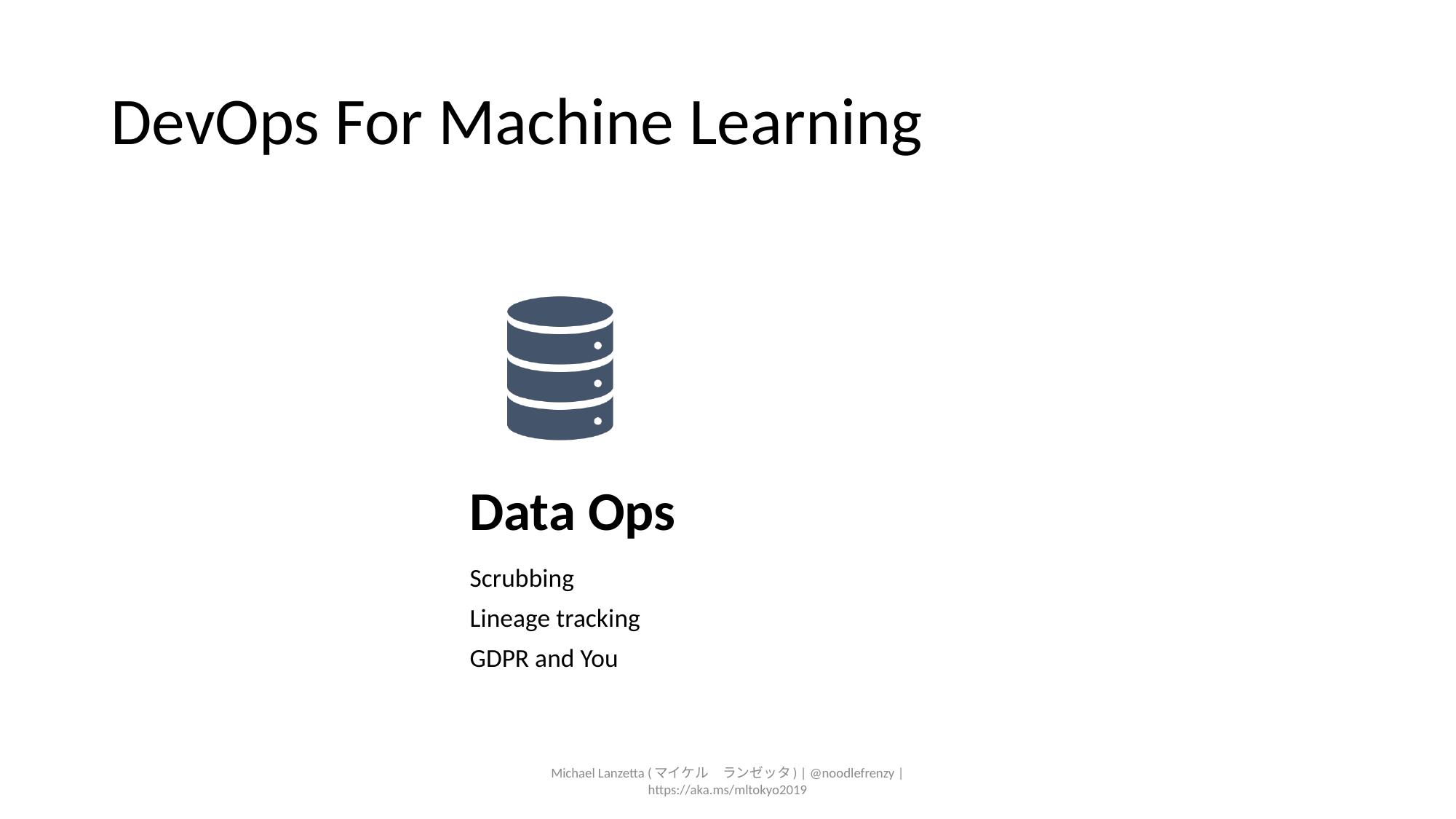

# DevOps For Machine Learning
Data Ops
Scrubbing
Lineage tracking
GDPR and You
Michael Lanzetta (マイケル　ランゼッタ) | @noodlefrenzy | https://aka.ms/mltokyo2019